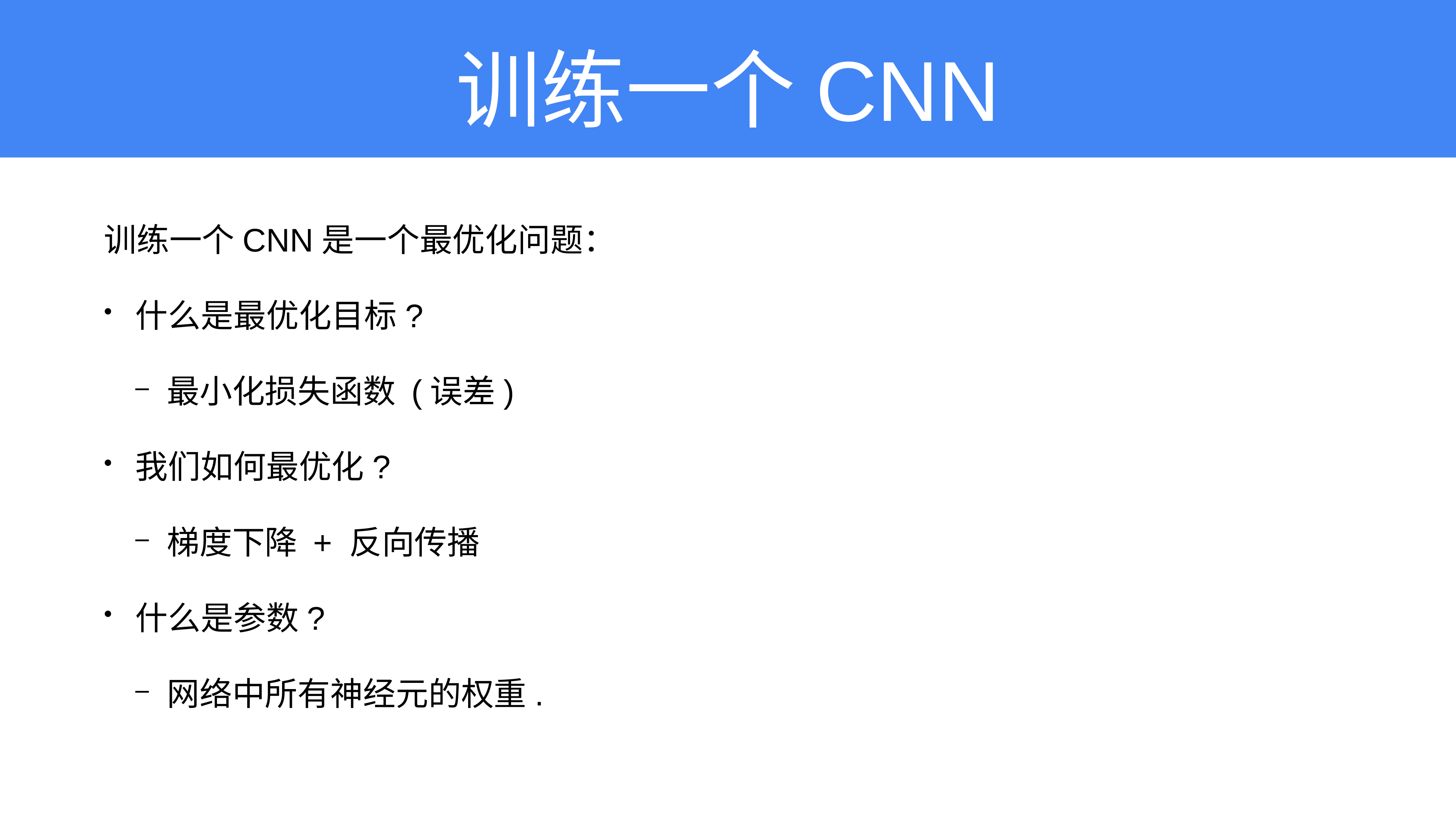

# 训练一个CNN
训练一个CNN是一个最优化问题：
什么是最优化目标?
最小化损失函数 (误差)
我们如何最优化?
梯度下降 + 反向传播
什么是参数?
网络中所有神经元的权重.